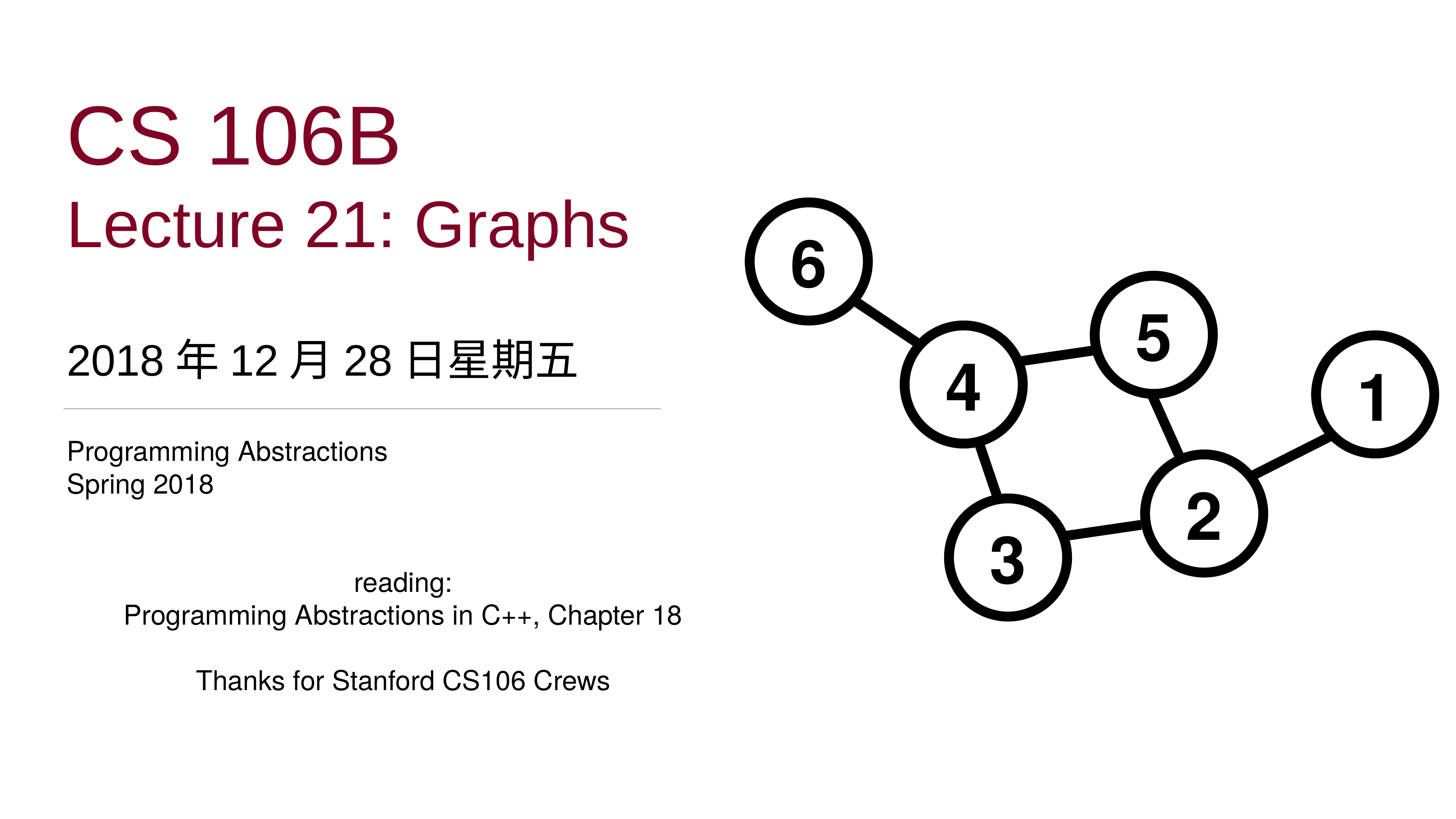

CS 106B
Lecture 21: Graphs
6
5

4
1

2
3

# 2018年12月28日星期五
Programming Abstractions
Spring 2018

reading:
Programming Abstractions in C++, Chapter 18

Thanks for Stanford CS106 Crews